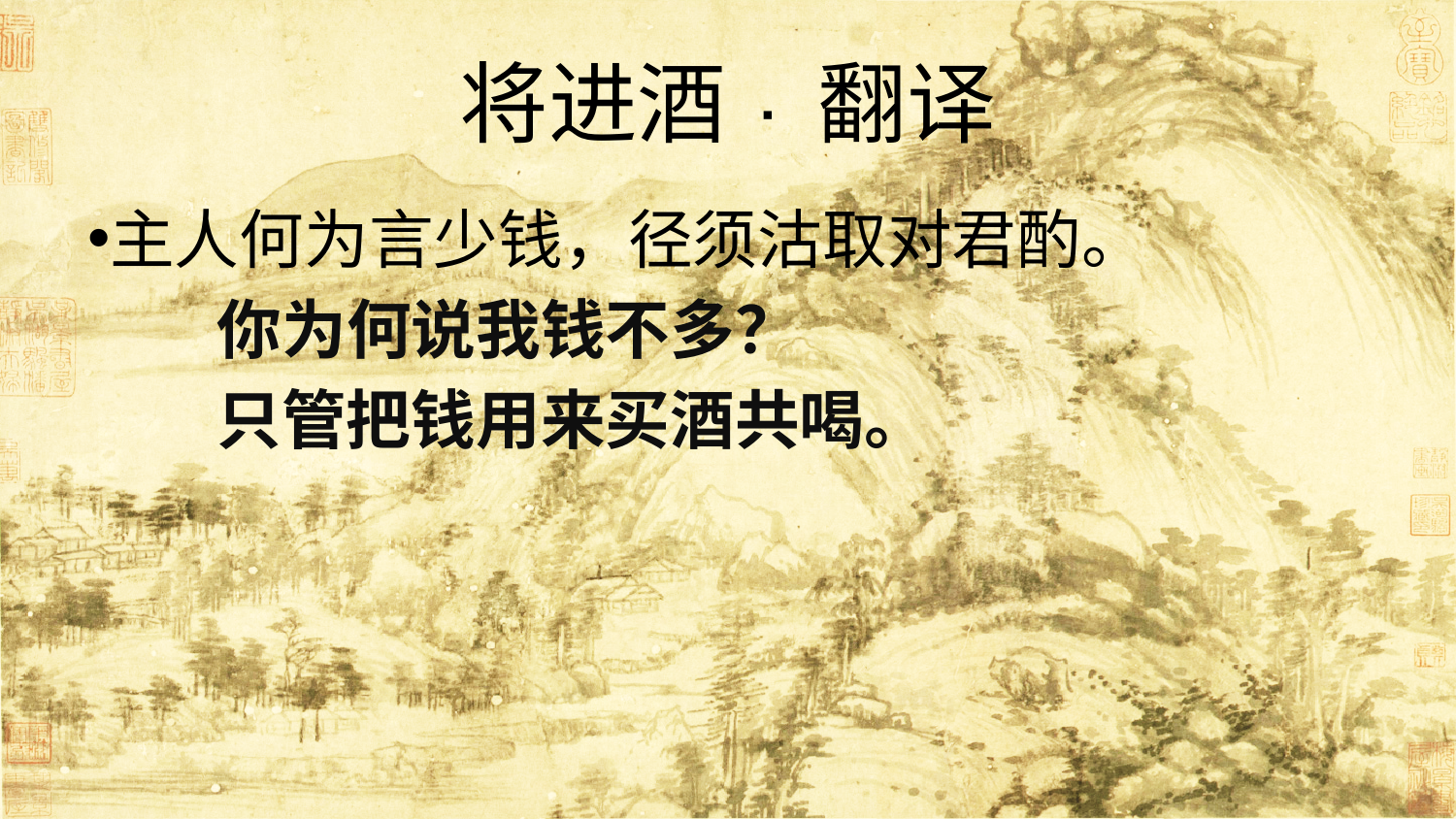

# 将进酒·翻译
主人何为言少钱，径须沽取对君酌。
　　你为何说我钱不多？
　　只管把钱用来买酒共喝。